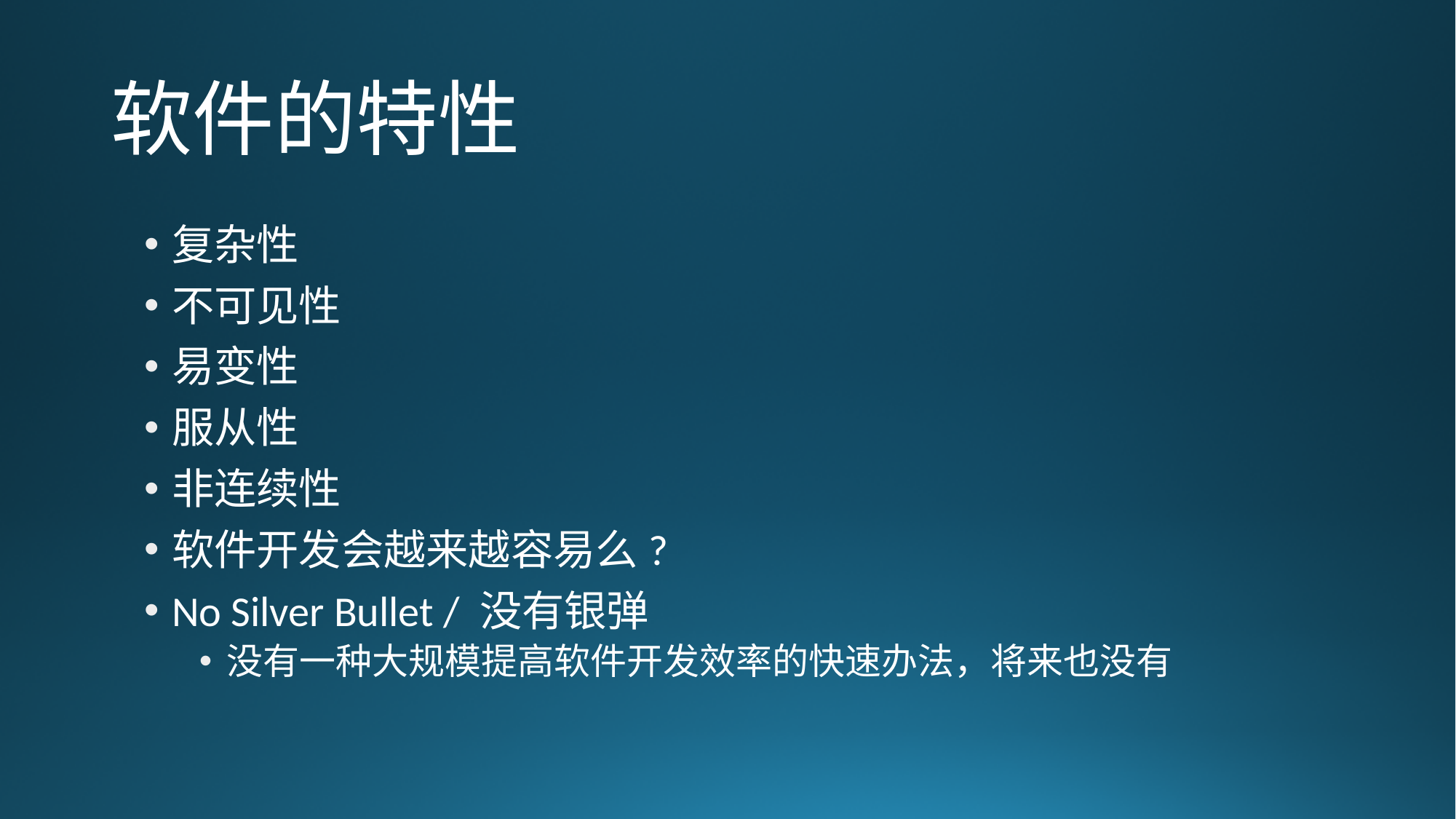

# 软件的特性
复杂性
不可见性
易变性
服从性
非连续性
软件开发会越来越容易么?
No Silver Bullet / 没有银弹
没有一种大规模提高软件开发效率的快速办法，将来也没有